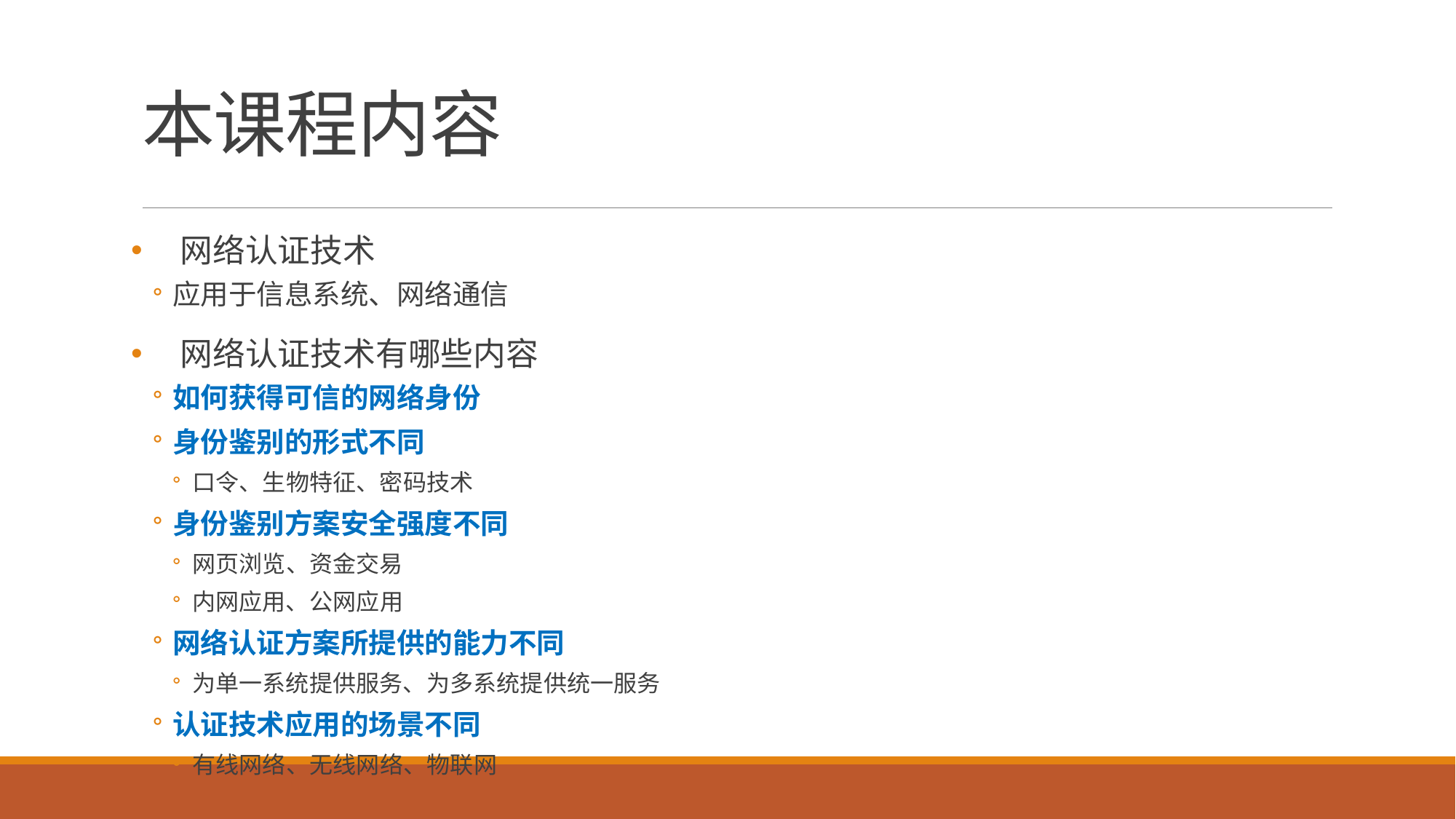

# 本课程内容
网络认证技术
应用于信息系统、网络通信
网络认证技术有哪些内容
如何获得可信的网络身份
身份鉴别的形式不同
口令、生物特征、密码技术
身份鉴别方案安全强度不同
网页浏览、资金交易
内网应用、公网应用
网络认证方案所提供的能力不同
为单一系统提供服务、为多系统提供统一服务
认证技术应用的场景不同
有线网络、无线网络、物联网